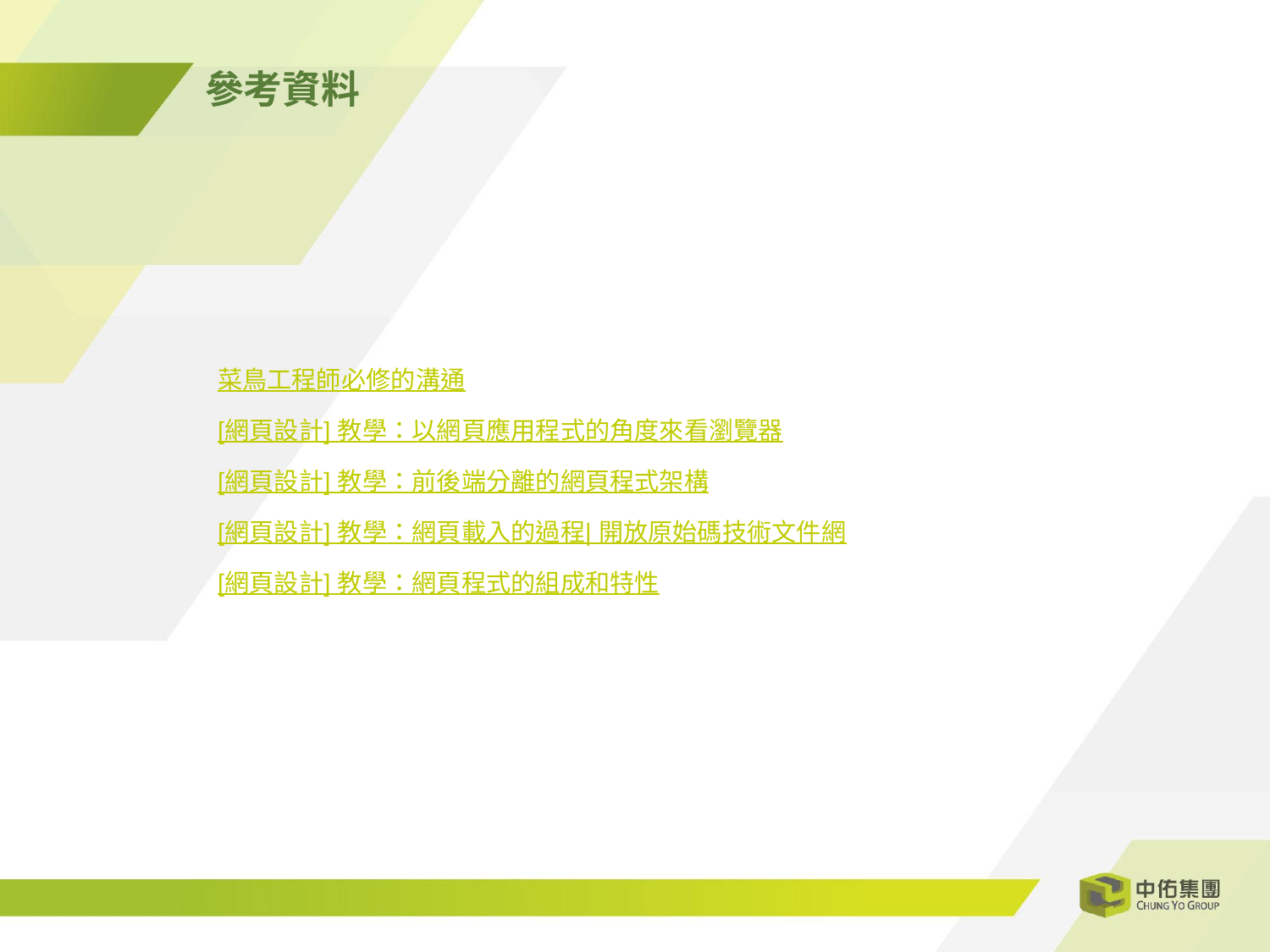

參考資料

菜鳥工程師必修的溝通
[網頁設計] 教學：以網頁應用程式的角度來看瀏覽器
[網頁設計] 教學：前後端分離的網頁程式架構
[網頁設計] 教學：網頁載入的過程| 開放原始碼技術文件網
[網頁設計] 教學：網頁程式的組成和特性